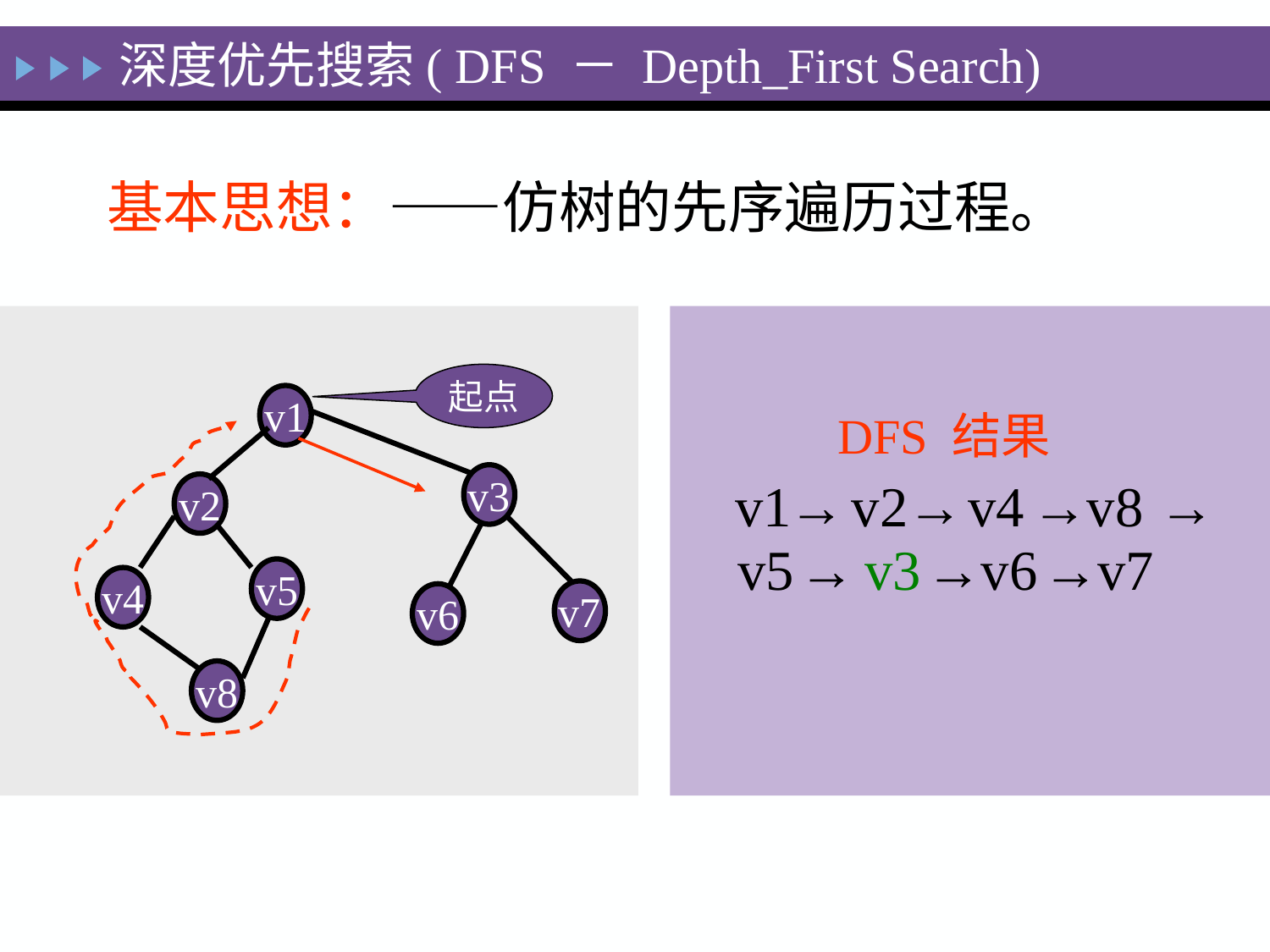

深度优先搜索( DFS － Depth_First Search)
基本思想：——仿树的先序遍历过程。

起点
v1

v3
v2

v5
v4
v7
v6

v8
DFS 结果

v1
→
v2
→
v4
→
v8
→
v5
→
v3
→
v6
→
v7